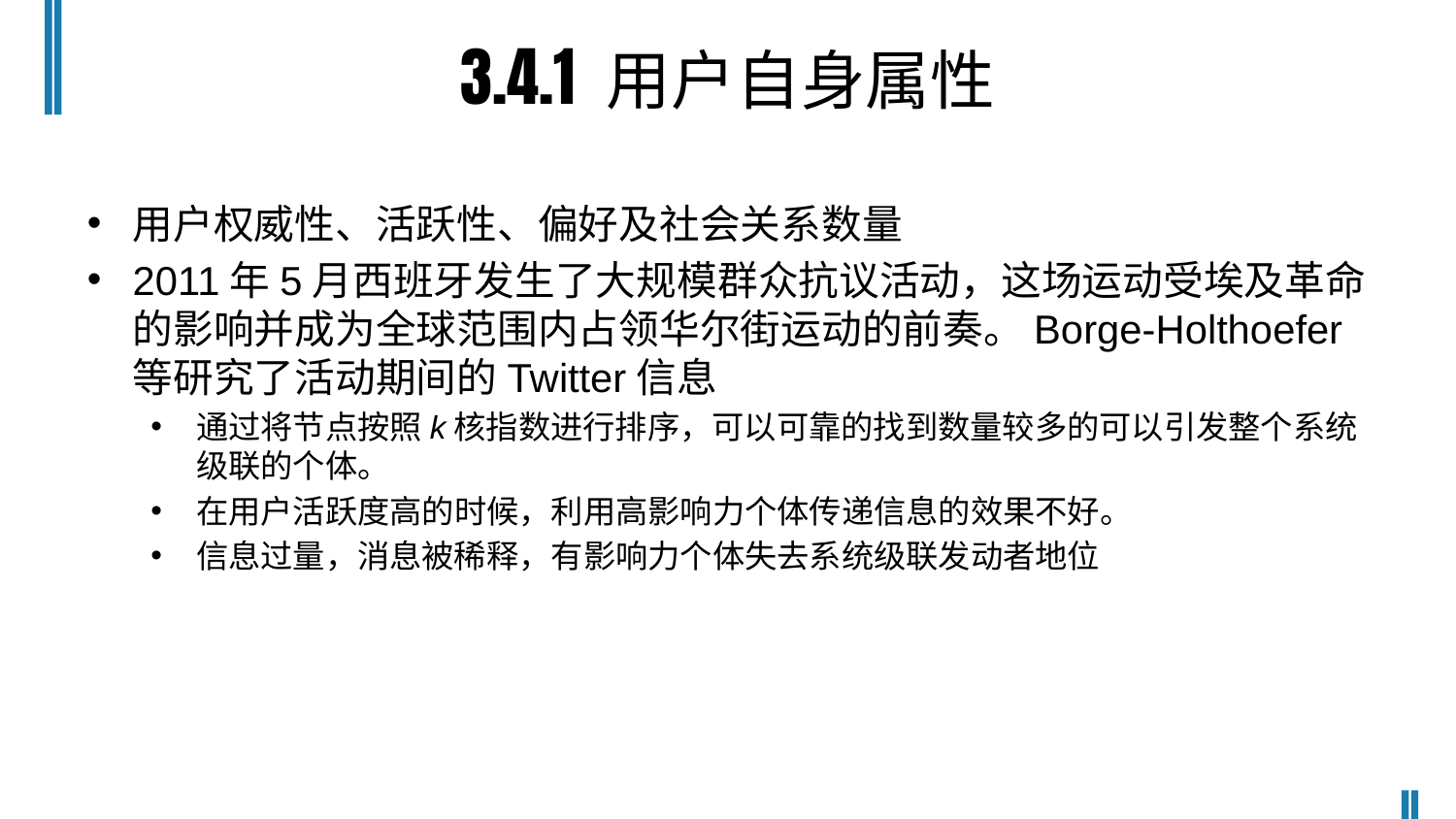

# 3.4.1 用户自身属性
用户权威性、活跃性、偏好及社会关系数量
2011年5月西班牙发生了大规模群众抗议活动，这场运动受埃及革命的影响并成为全球范围内占领华尔街运动的前奏。Borge-Holthoefer等研究了活动期间的Twitter信息
通过将节点按照k核指数进行排序，可以可靠的找到数量较多的可以引发整个系统级联的个体。
在用户活跃度高的时候，利用高影响力个体传递信息的效果不好。
信息过量，消息被稀释，有影响力个体失去系统级联发动者地位